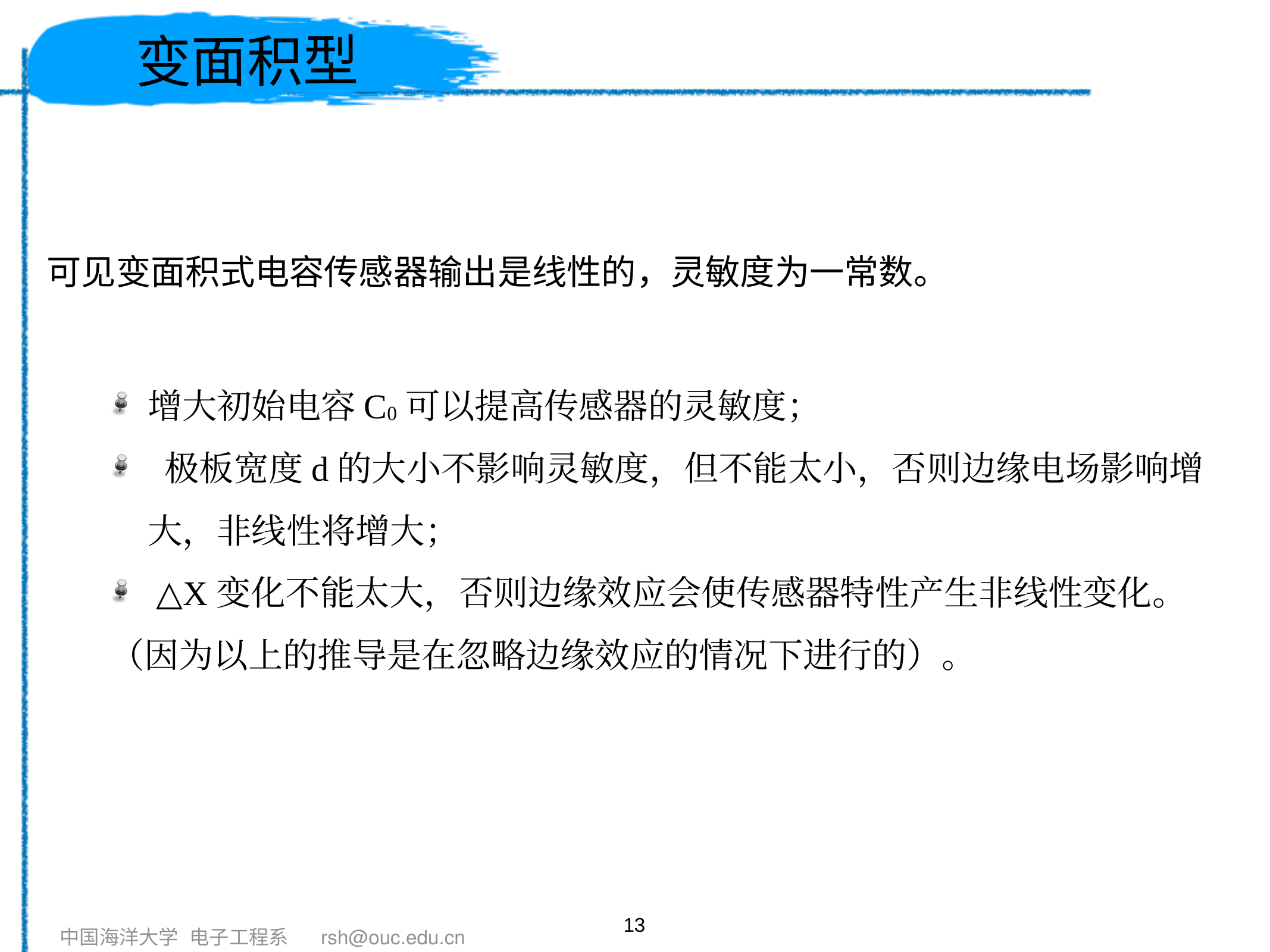

# 变面积型
可见变面积式电容传感器输出是线性的，灵敏度为一常数。
增大初始电容C0可以提高传感器的灵敏度；
 极板宽度d的大小不影响灵敏度，但不能太小，否则边缘电场影响增大，非线性将增大；
 △X变化不能太大，否则边缘效应会使传感器特性产生非线性变化。
（因为以上的推导是在忽略边缘效应的情况下进行的）。
13